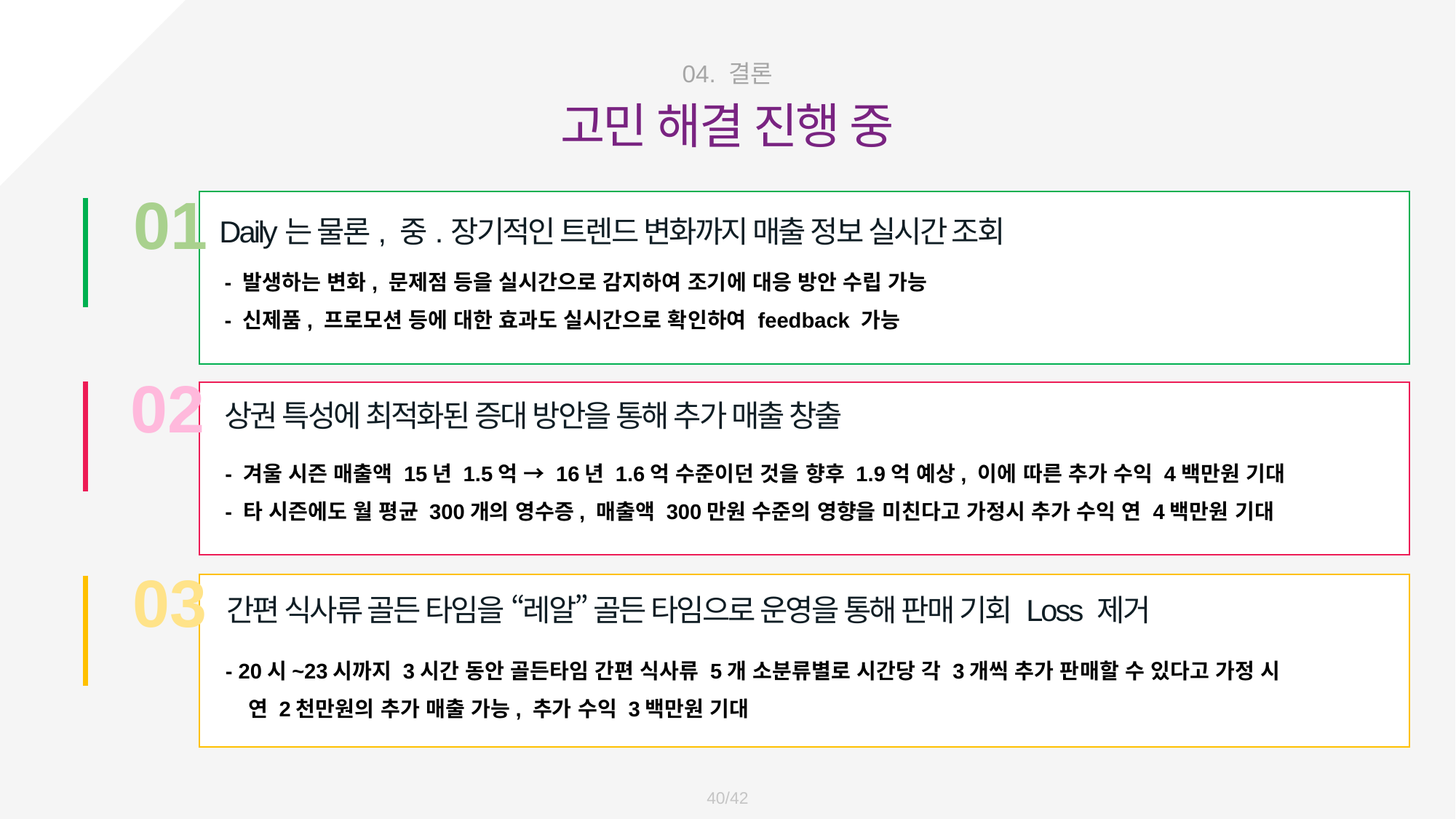

04. 결론
고민 해결 진행 중
01
   Daily는 물론, 중.장기적인 트렌드 변화까지 매출 정보 실시간 조회

   - 발생하는 변화, 문제점 등을 실시간으로 감지하여 조기에 대응 방안 수립 가능
   - 신제품, 프로모션 등에 대한 효과도 실시간으로 확인하여 feedback 가능
02
   상권 특성에 최적화된 증대 방안을 통해 추가 매출 창출

   - 겨울 시즌 매출액 15년 1.5억 → 16년 1.6억 수준이던 것을 향후 1.9억 예상, 이에 따른 추가 수익 4백만원 기대
   - 타 시즌에도 월 평균 300개의 영수증, 매출액 300만원 수준의 영향을 미친다고 가정시 추가 수익 연 4백만원 기대
03
   간편 식사류 골든 타임을 “레알” 골든 타임으로 운영을 통해 판매 기회 Loss 제거

   - 20시~23시까지 3시간 동안 골든타임 간편 식사류 5개 소분류별로 시간당 각 3개씩 추가 판매할 수 있다고 가정 시
      연 2천만원의 추가 매출 가능, 추가 수익 3백만원 기대
40